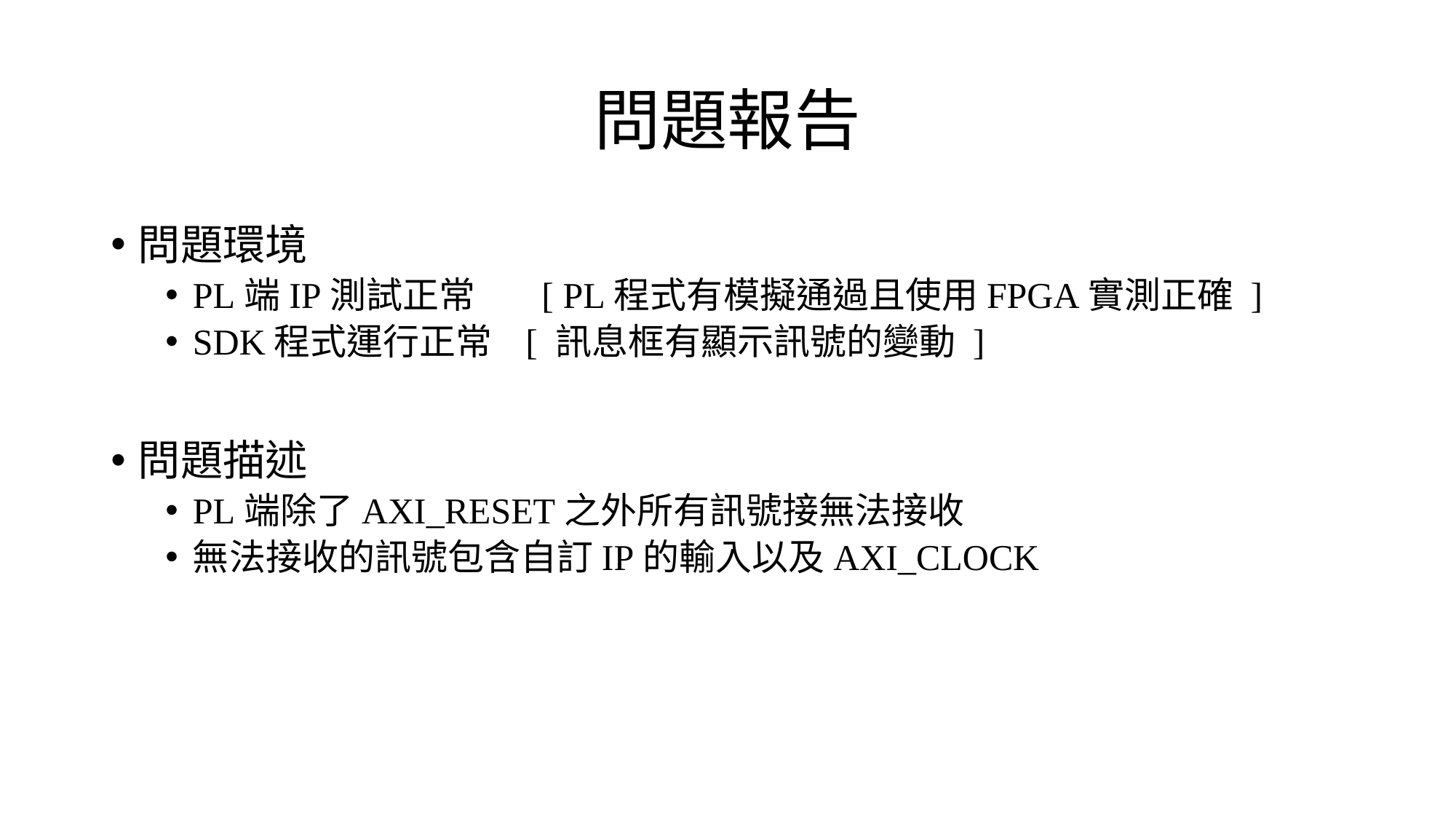

# 問題報告
問題環境
PL端IP測試正常       [ PL程式有模擬通過且使用FPGA實測正確 ]
SDK程式運行正常   [ 訊息框有顯示訊號的變動 ]

問題描述
PL端除了AXI_RESET之外所有訊號接無法接收
無法接收的訊號包含自訂IP的輸入以及AXI_CLOCK